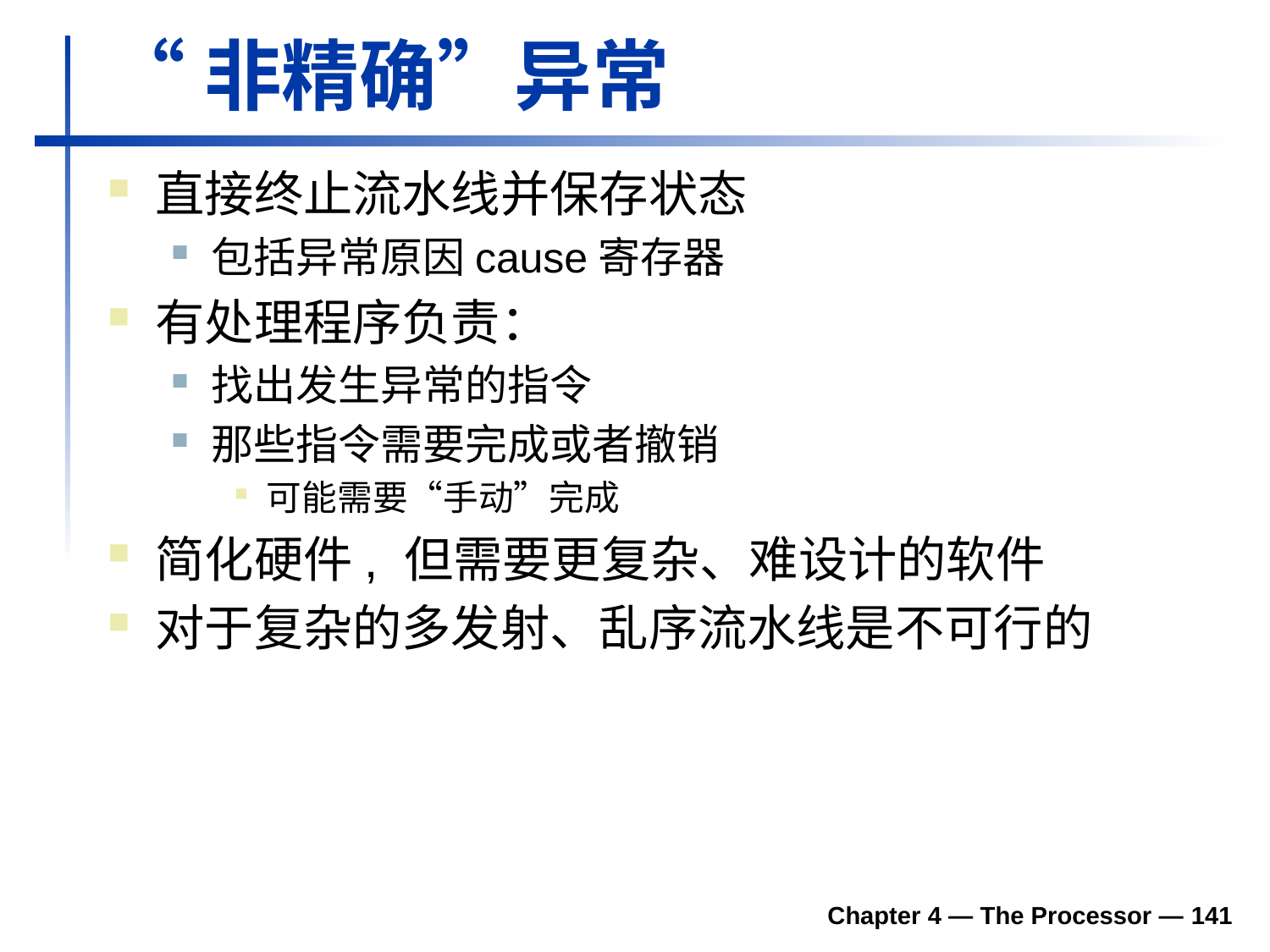

# “非精确”异常
直接终止流水线并保存状态
包括异常原因cause寄存器
有处理程序负责：
找出发生异常的指令
那些指令需要完成或者撤销
可能需要“手动”完成
简化硬件, 但需要更复杂、难设计的软件
对于复杂的多发射、乱序流水线是不可行的
Chapter 4 — The Processor — 141